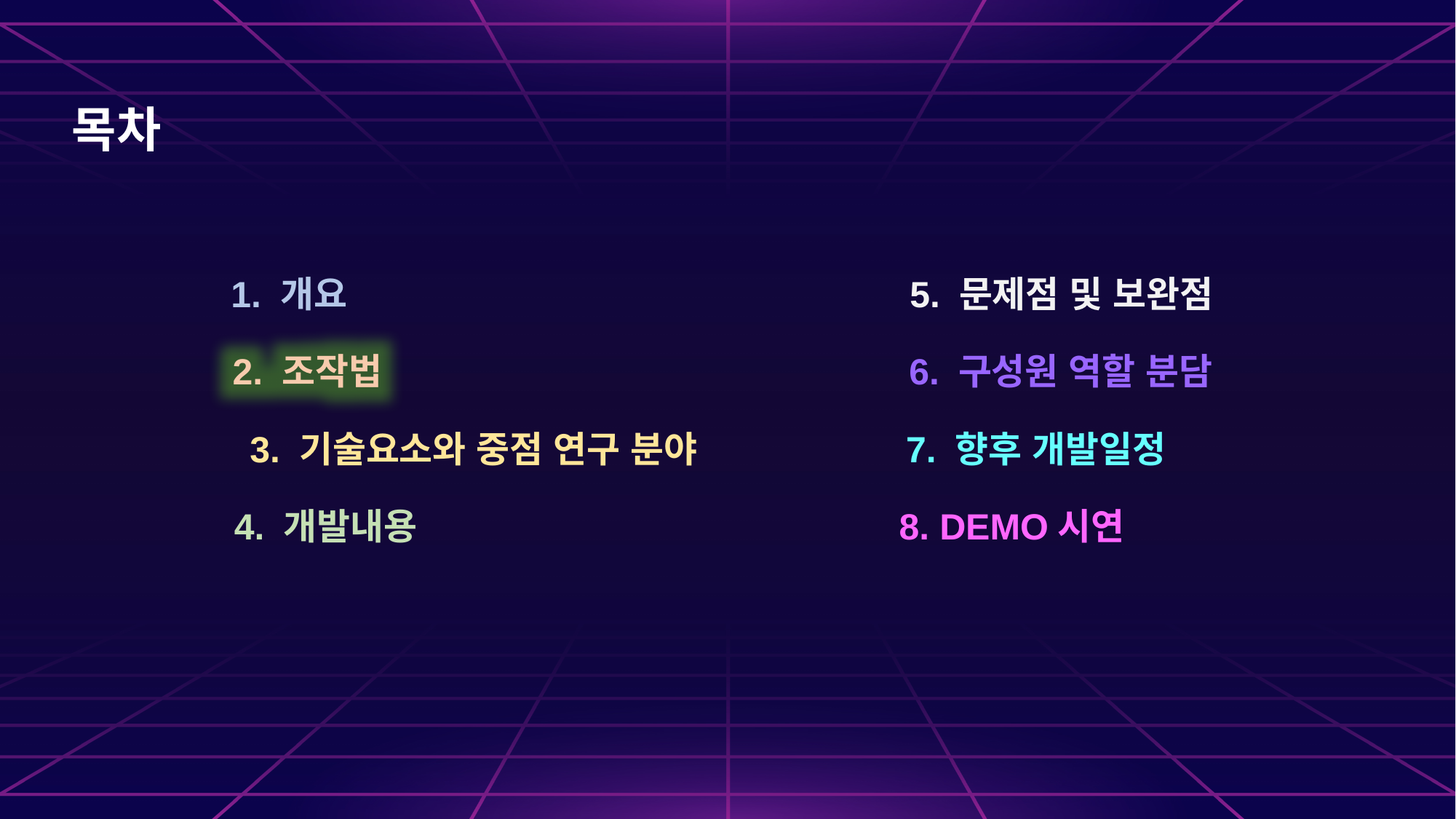

목차
1. 개요
5. 문제점 및 보완점
2. 조작법
6. 구성원 역할 분담
3. 기술요소와 중점 연구 분야
7. 향후 개발일정
4. 개발내용
8. DEMO시연